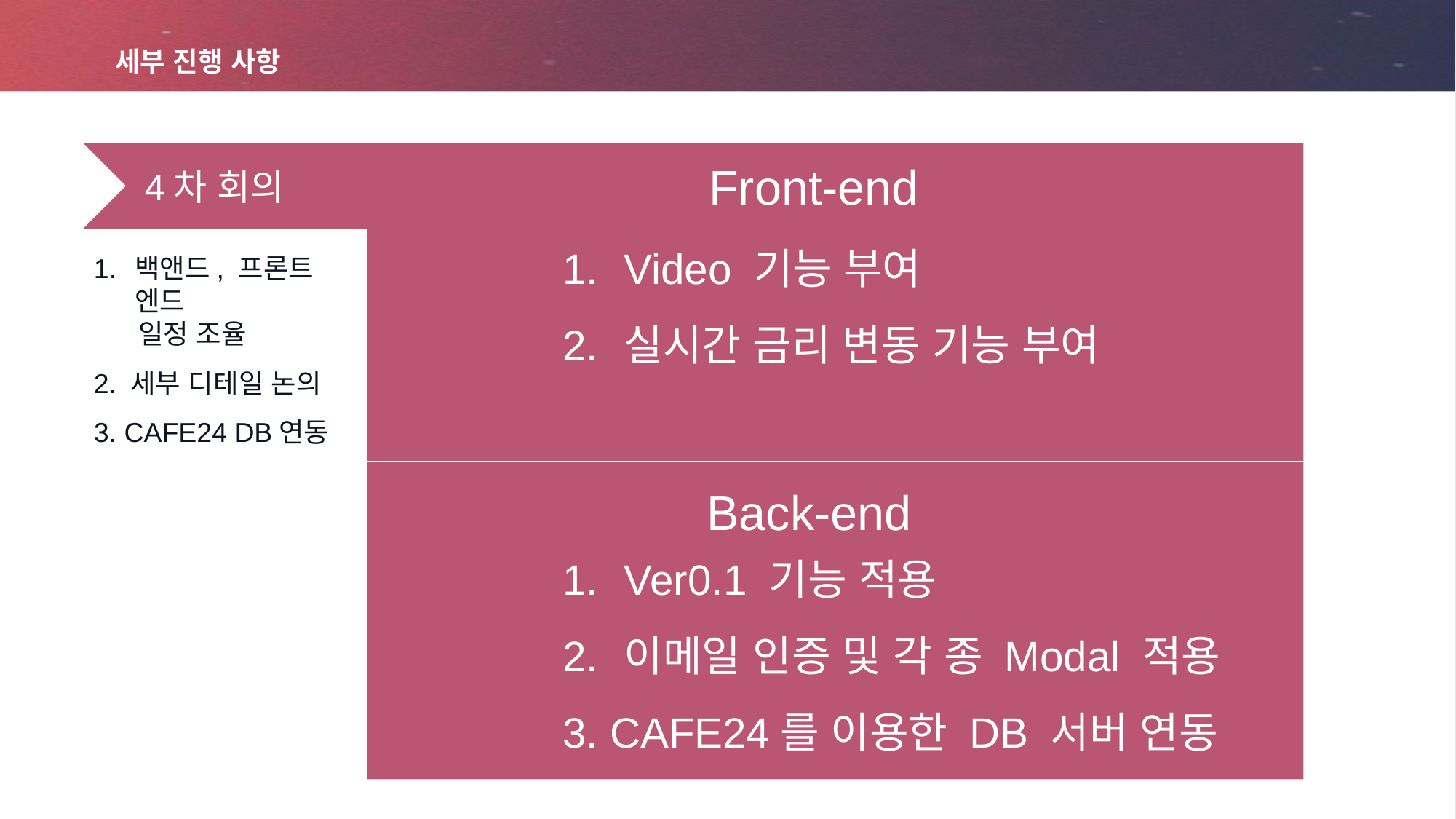

# 세부 진행 사항

Front-end
4차 회의
Video 기능 부여
실시간 금리 변동 기능 부여

백앤드, 프론트 엔드
     일정 조율
2. 세부 디테일 논의
3. CAFE24 DB연동
Back-end
Ver0.1 기능 적용
이메일 인증 및 각 종 Modal 적용
3. CAFE24를 이용한 DB 서버 연동